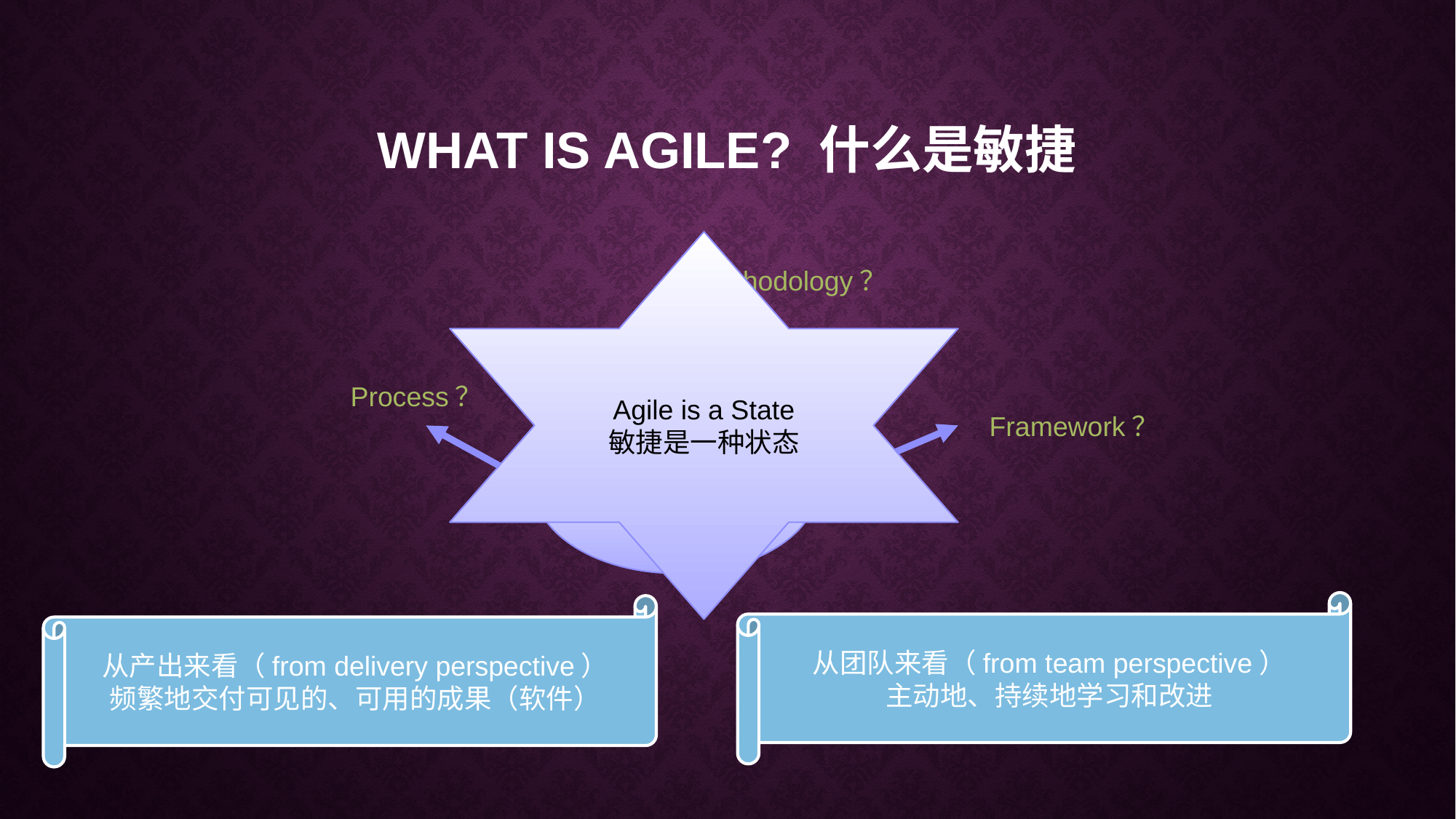

# What is Agile? 什么是敏捷
Agile is a State
敏捷是一种状态
Methodology？
Process？
Agile
Framework？
从团队来看（from team perspective）
主动地、持续地学习和改进
从产出来看（from delivery perspective）
频繁地交付可见的、可用的成果（软件）